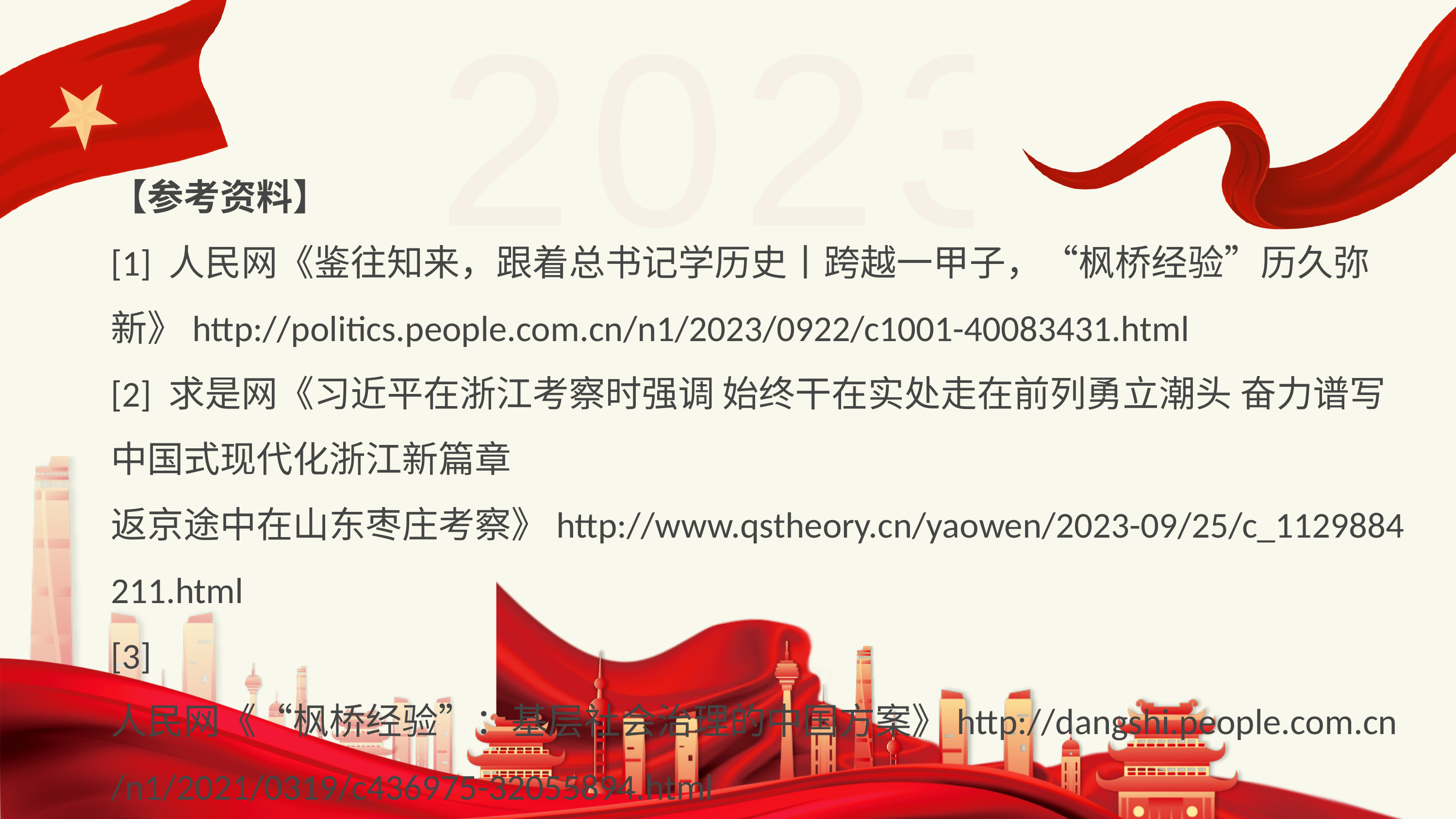

2023

【参考资料】
[1] 人民网《鉴往知来，跟着总书记学历史丨跨越一甲子，“枫桥经验”历久弥新》http://politics.people.com.cn/n1/2023/0922/c1001-40083431.html
[2] 求是网《习近平在浙江考察时强调 始终干在实处走在前列勇立潮头 奋力谱写中国式现代化浙江新篇章 返京途中在山东枣庄考察》http://www.qstheory.cn/yaowen/2023-09/25/c_1129884211.html
[3] 人民网《“枫桥经验”：基层社会治理的中国方案》http://dangshi.people.com.cn/n1/2021/0319/c436975-32055894.html